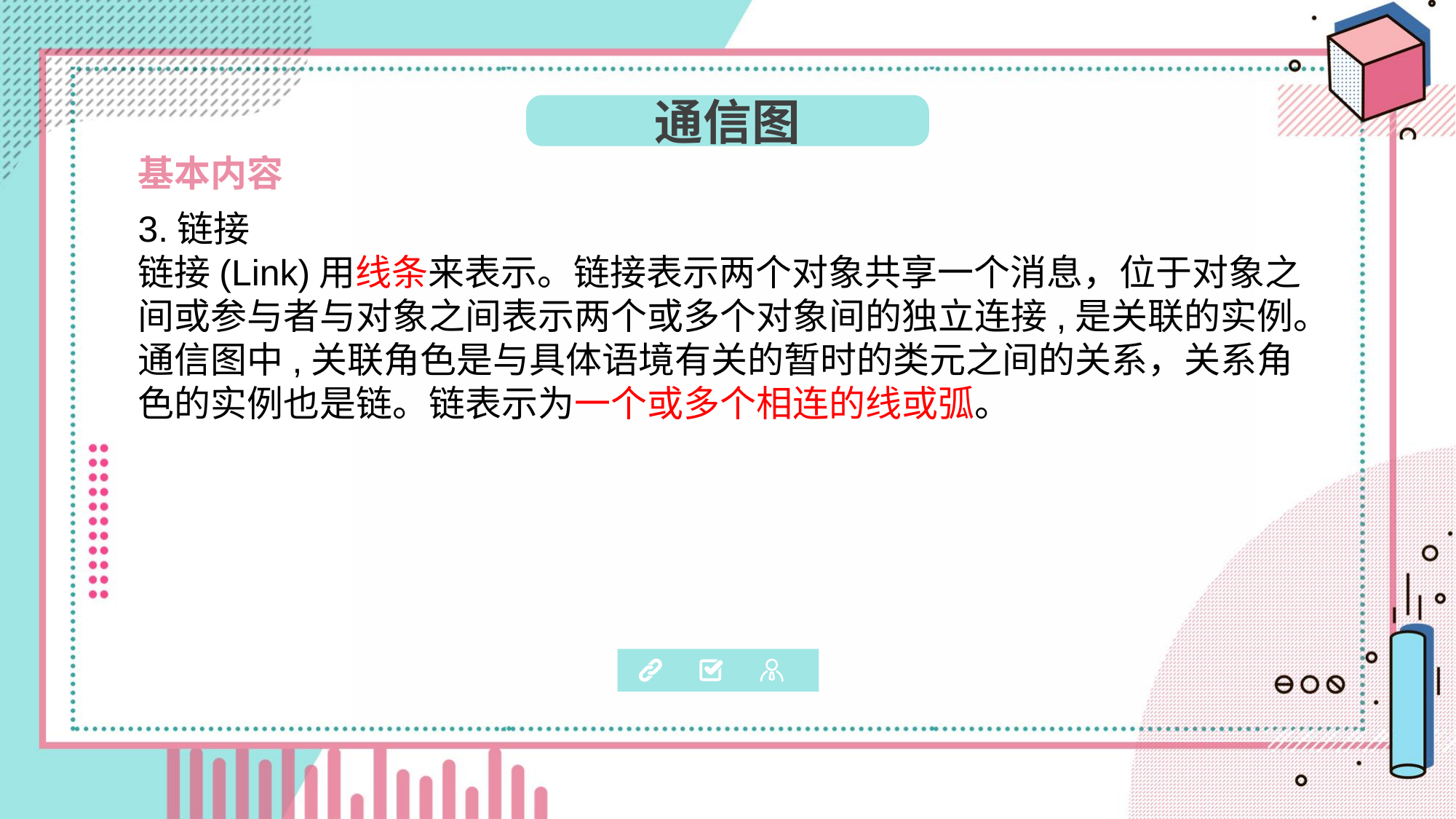

通信图
基本内容
3.链接
链接(Link)用线条来表示。链接表示两个对象共享一个消息，位于对象之间或参与者与对象之间表示两个或多个对象间的独立连接,是关联的实例。通信图中,关联角色是与具体语境有关的暂时的类元之间的关系，关系角色的实例也是链。链表示为一个或多个相连的线或弧。